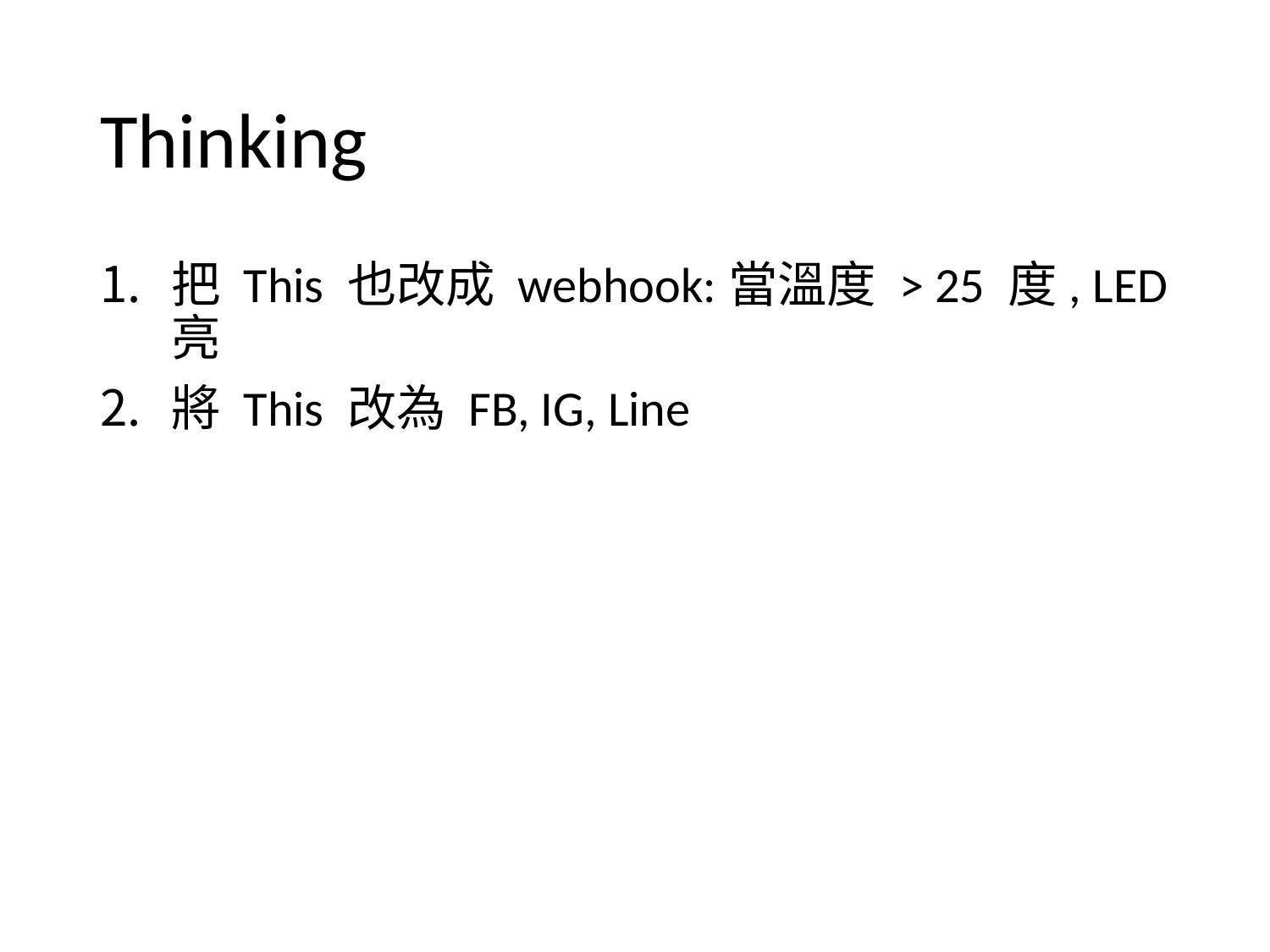

# Thinking
把 This 也改成 webhook:當溫度 > 25 度, LED 亮
將 This 改為 FB, IG, Line